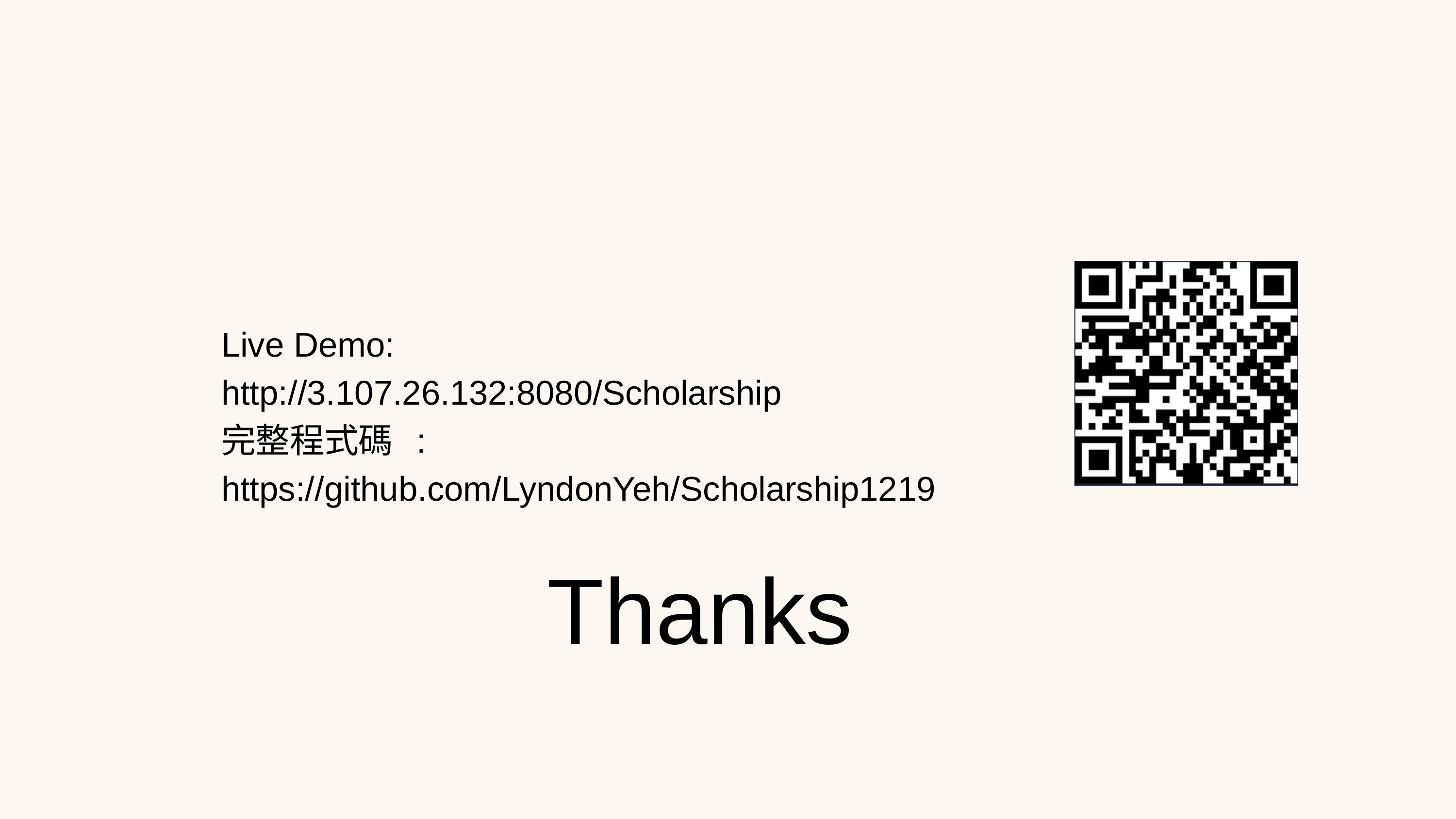

Live Demo:
http://3.107.26.132:8080/Scholarship
完整程式碼  : https://github.com/LyndonYeh/Scholarship1219

Thanks